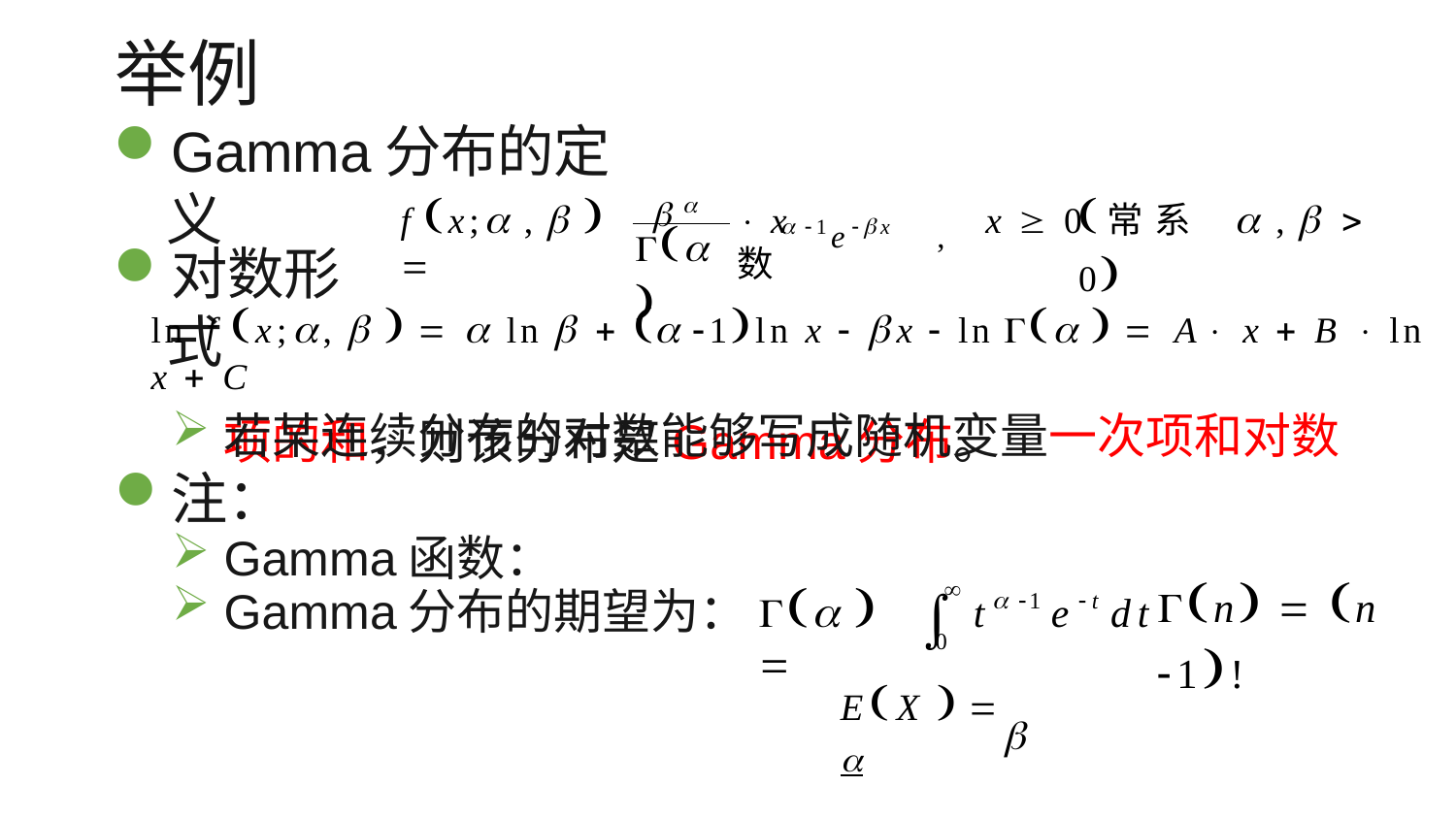

# 举例
Gamma分布的定义
βα
α −1e−βx	,
f (x;α , β ) =
(	α , β > 0)
⋅ x	x ≥ 0 常系数
Γ(α )

对数形式
ln f (x;α, β ) = α ln β + (α −1)ln x − βx − ln Γ(α ) = A⋅ x + B ⋅ ln x + C
若某连续分布的对数能够写成随机变量一次项和对数
项的和，则该分布是Gamma分布。
注：
Gamma函数：
Γ(n) = (n −1)!
∞
Γ(α ) =
Gamma分布的期望为：
∫
α −1	−t
t	e	dt
0
E(X ) = α
β